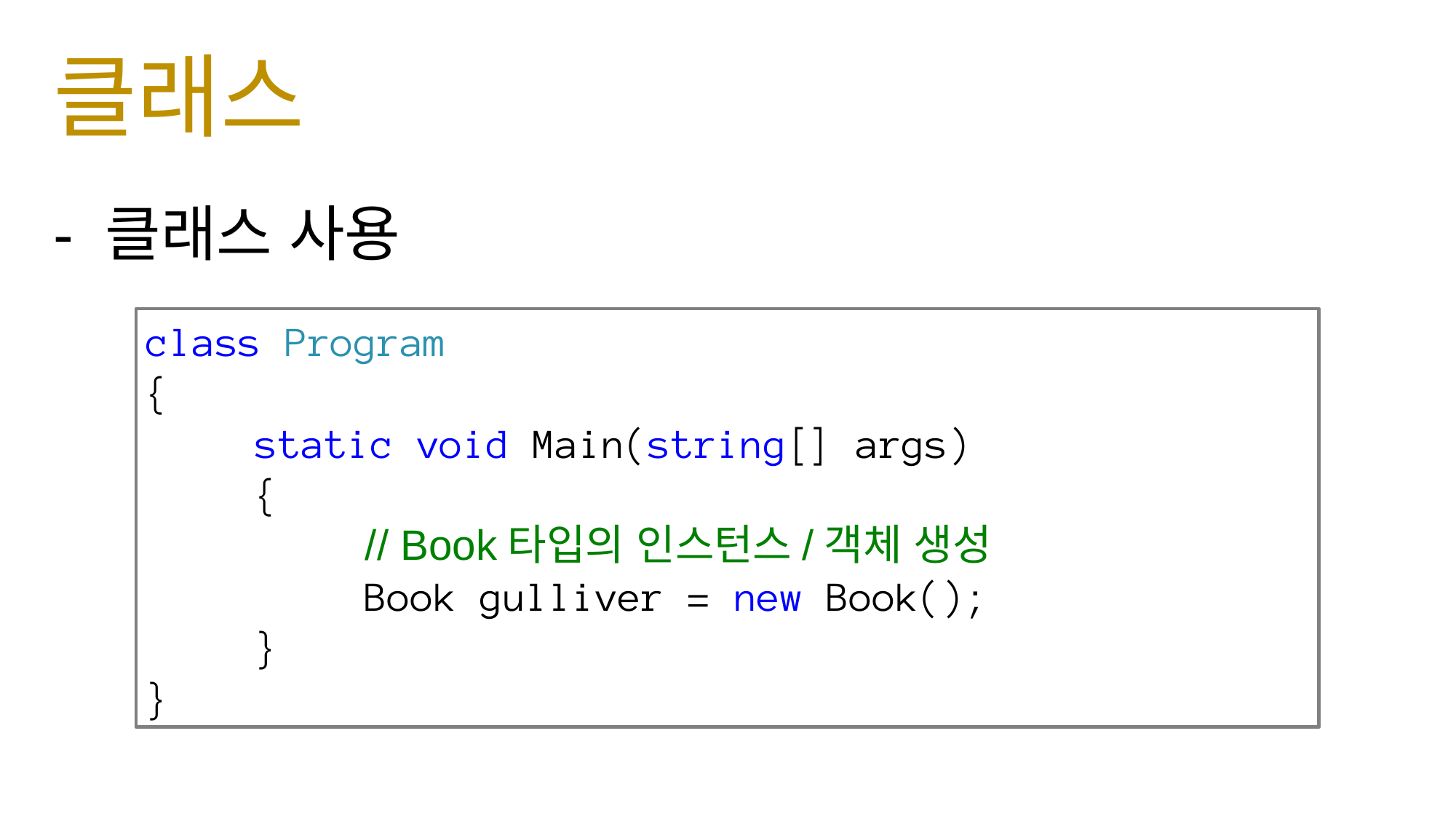

# 클래스
- 클래스 사용
class Program
{
	static void Main(string[] args)
	{
		// Book타입의 인스턴스/객체 생성
		Book gulliver = new Book();
	}
}